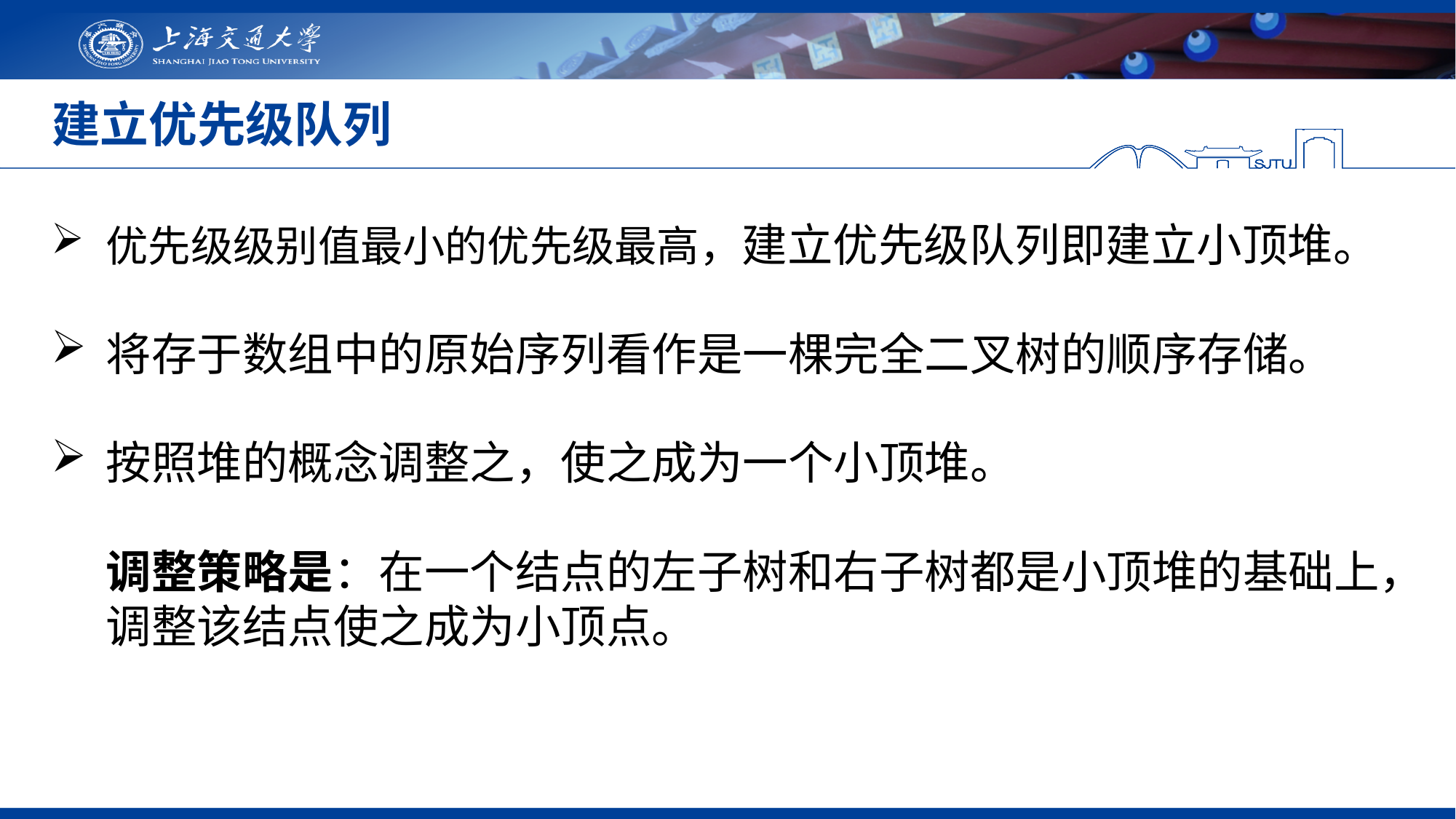

# 建立优先级队列
优先级级别值最小的优先级最高，建立优先级队列即建立小顶堆。

将存于数组中的原始序列看作是一棵完全二叉树的顺序存储。

按照堆的概念调整之，使之成为一个小顶堆。

调整策略是：在一个结点的左子树和右子树都是小顶堆的基础上，调整该结点使之成为小顶点。